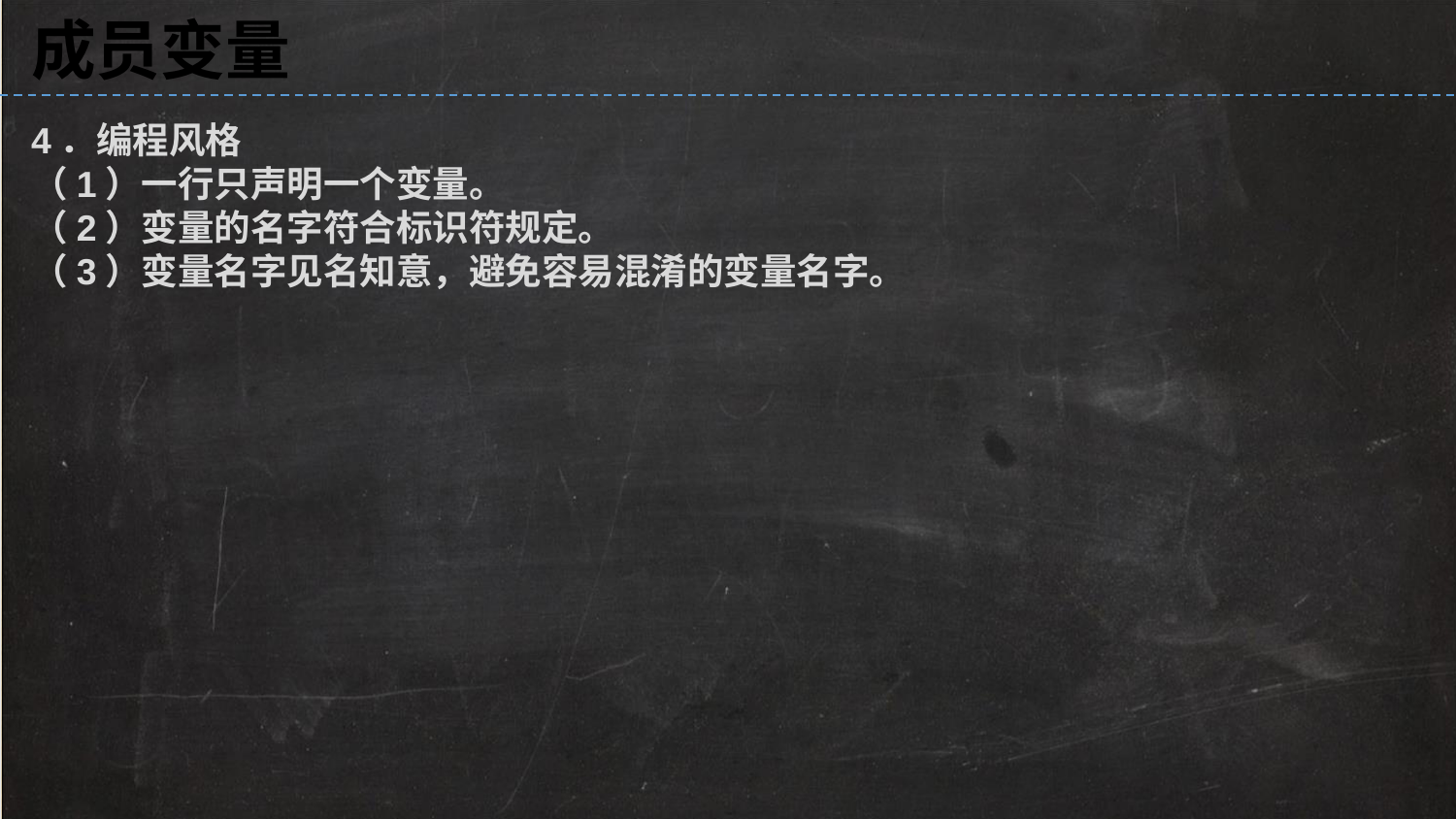

成员变量
4．编程风格
（1）一行只声明一个变量。
（2）变量的名字符合标识符规定。
（3）变量名字见名知意，避免容易混淆的变量名字。